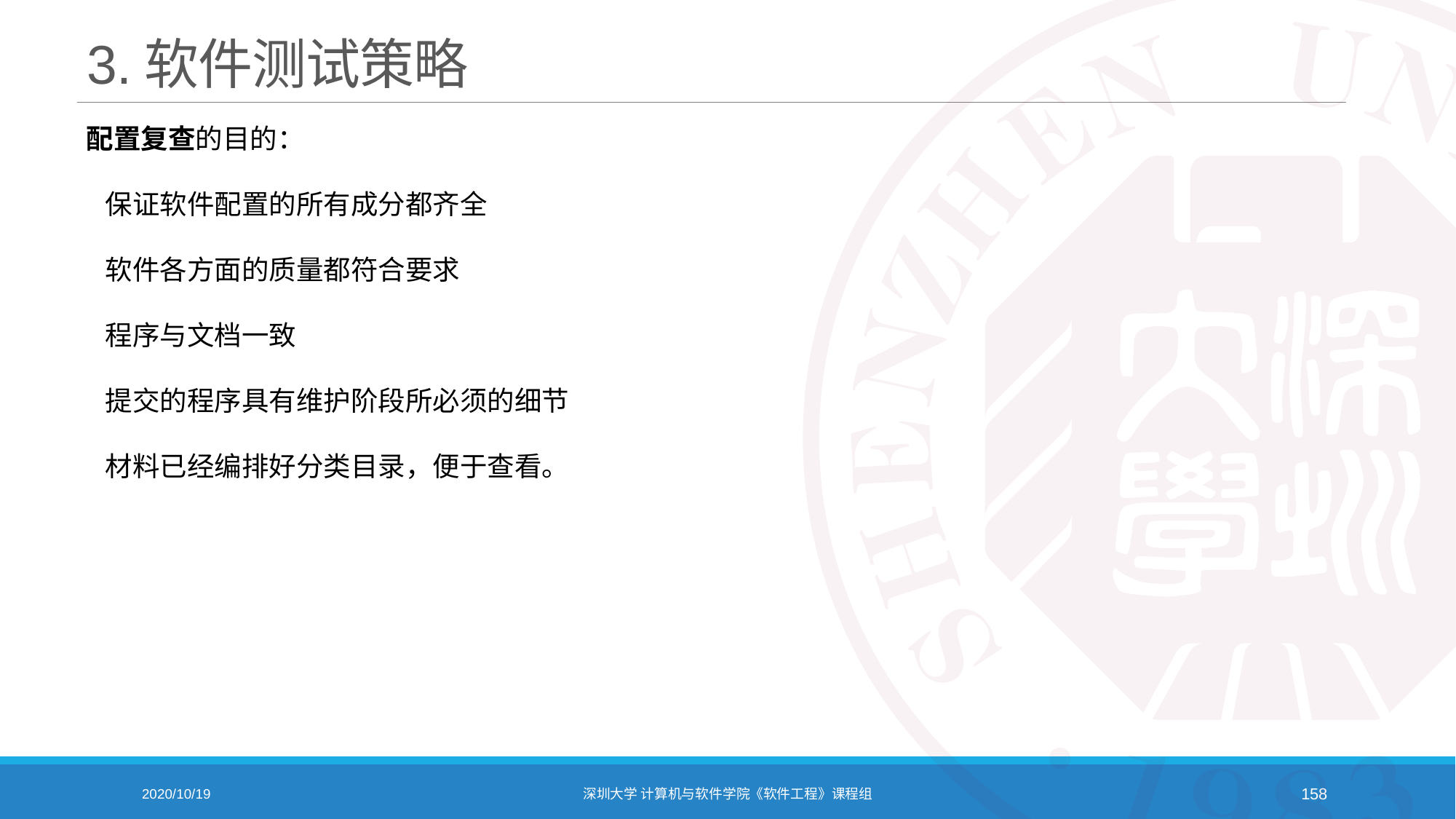

# 3.软件测试策略
配置复查的目的：

  保证软件配置的所有成分都齐全

  软件各方面的质量都符合要求

  程序与文档一致

  提交的程序具有维护阶段所必须的细节

  材料已经编排好分类目录，便于查看。
2020/10/19
深圳大学 计算机与软件学院《软件工程》课程组
158